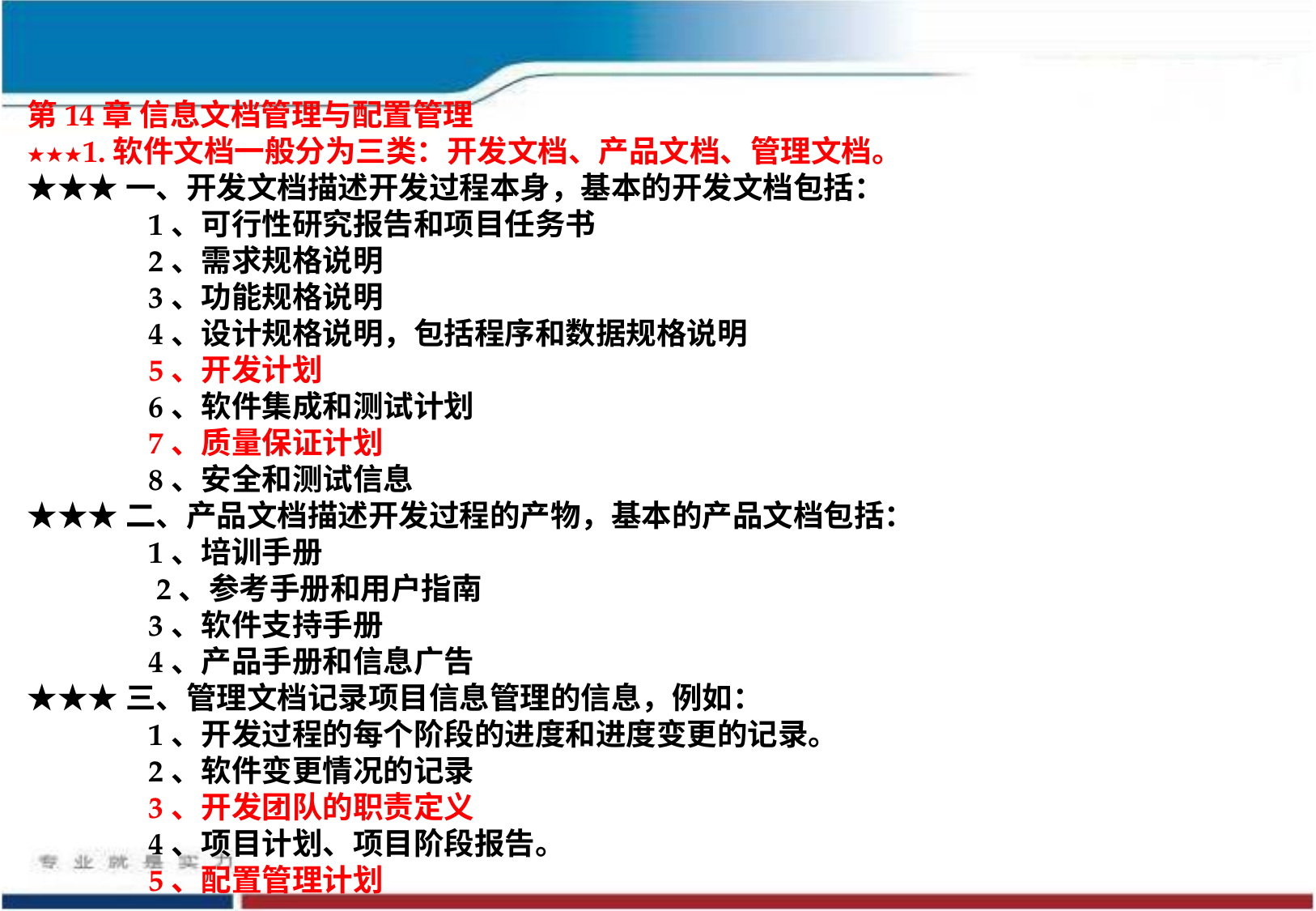

第14章 信息文档管理与配置管理
★★★1.软件文档一般分为三类：开发文档、产品文档、管理文档。
★★★一、开发文档描述开发过程本身，基本的开发文档包括：
         	1、可行性研究报告和项目任务书
         	2、需求规格说明
         	3、功能规格说明
         	4、设计规格说明，包括程序和数据规格说明
         	5、开发计划
         	6、软件集成和测试计划
         	7、质量保证计划
         	8、安全和测试信息
★★★二、产品文档描述开发过程的产物，基本的产品文档包括：
         	1、培训手册
        	 2、参考手册和用户指南
 	3、软件支持手册
 	4、产品手册和信息广告
★★★三、管理文档记录项目信息管理的信息，例如：
         	1、开发过程的每个阶段的进度和进度变更的记录。
 	2、软件变更情况的记录
 	3、开发团队的职责定义
 	4、项目计划、项目阶段报告。
 	5、配置管理计划